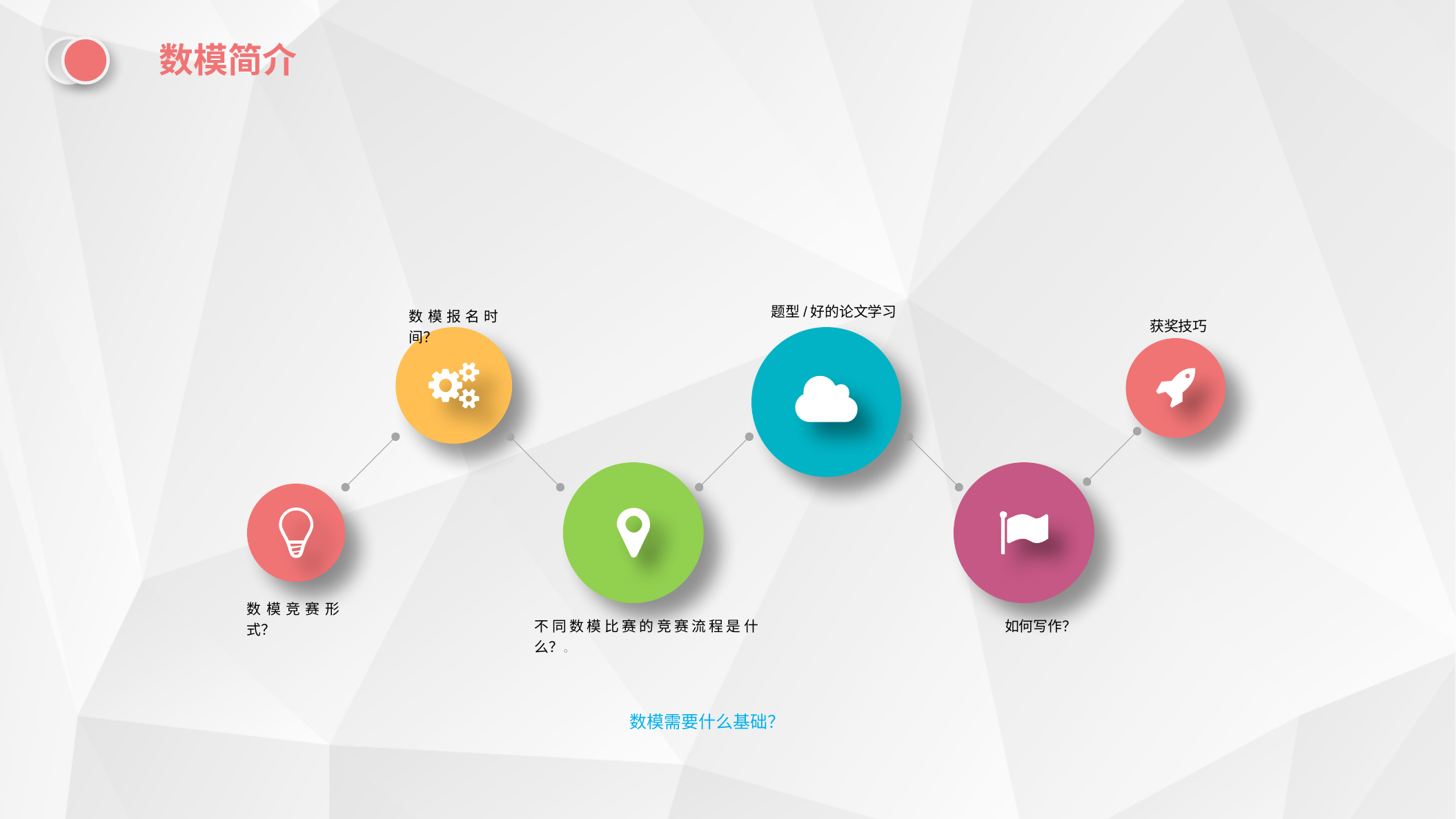

数模简介
题型/好的论文学习
数模报名时间？
获奖技巧

数模竞赛形式？
不同数模比赛的竞赛流程是什么？。
如何写作？
数模需要什么基础？